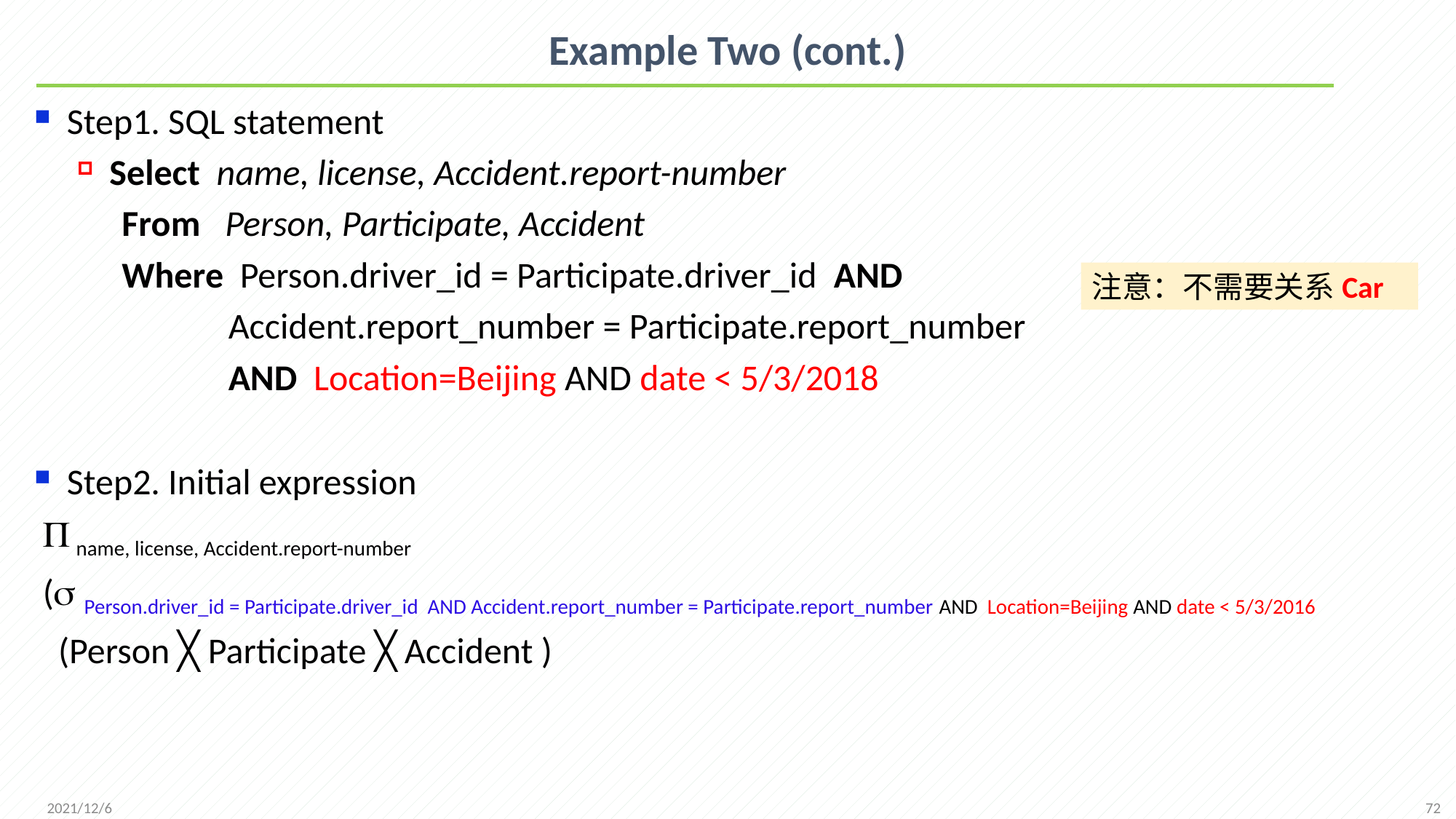

# Example Two (cont.)
Step1. SQL statement
Select  name, license, Accident.report-number
    From   Person, Participate, Accident
    Where  Person.driver_id = Participate.driver_id  AND
                 Accident.report_number = Participate.report_number
                 AND  Location=Beijing AND date < 5/3/2018

Step2. Initial expression
 Π name, license, Accident.report-number
 (σ Person.driver_id = Participate.driver_id  AND Accident.report_number = Participate.report_number AND  Location=Beijing AND date < 5/3/2016
     (Person ╳ Participate ╳ Accident )

注意：不需要关系Car
72
2021/12/6